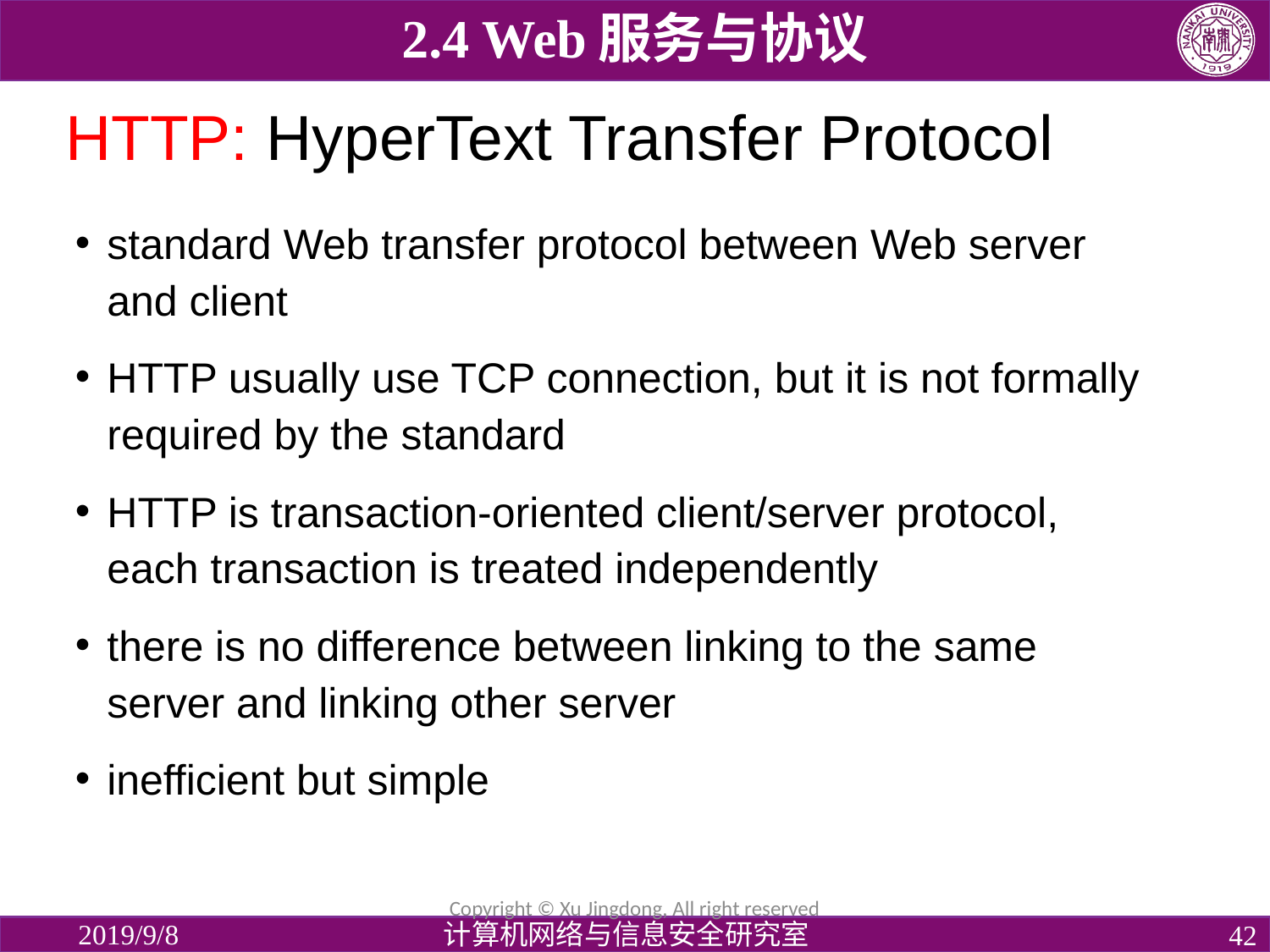

2.4 Web服务与协议
# HTTP: HyperText Transfer Protocol
standard Web transfer protocol between Web server and client
HTTP usually use TCP connection, but it is not formally required by the standard
HTTP is transaction-oriented client/server protocol, each transaction is treated independently
there is no difference between linking to the same server and linking other server
inefficient but simple
Copyright © Xu Jingdong, All right reserved